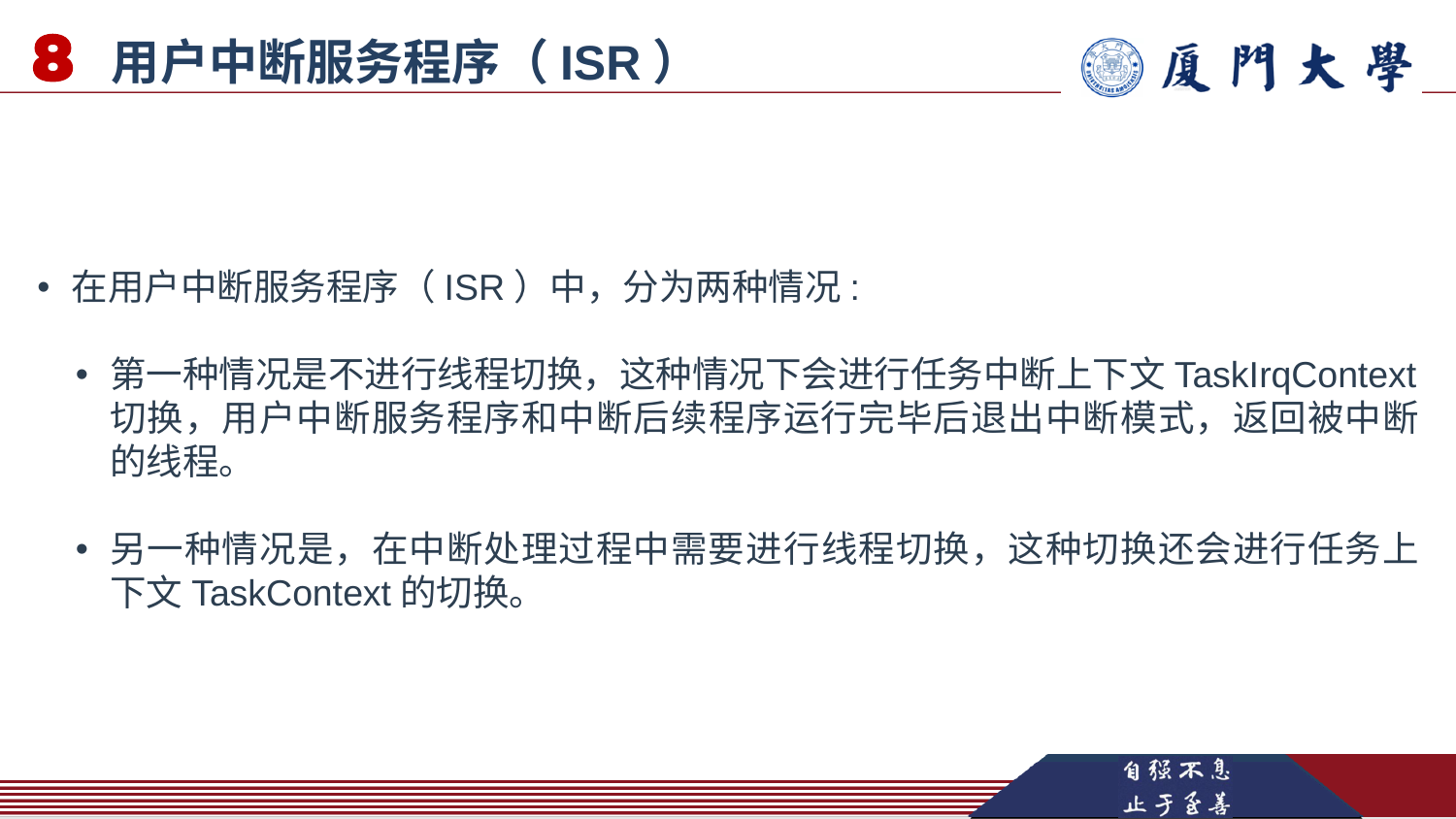

8 用户中断服务程序（ISR）
在用户中断服务程序（ISR）中，分为两种情况:

第一种情况是不进行线程切换，这种情况下会进行任务中断上下文TaskIrqContext切换，用户中断服务程序和中断后续程序运行完毕后退出中断模式，返回被中断的线程。

另一种情况是，在中断处理过程中需要进行线程切换，这种切换还会进行任务上下文TaskContext的切换。